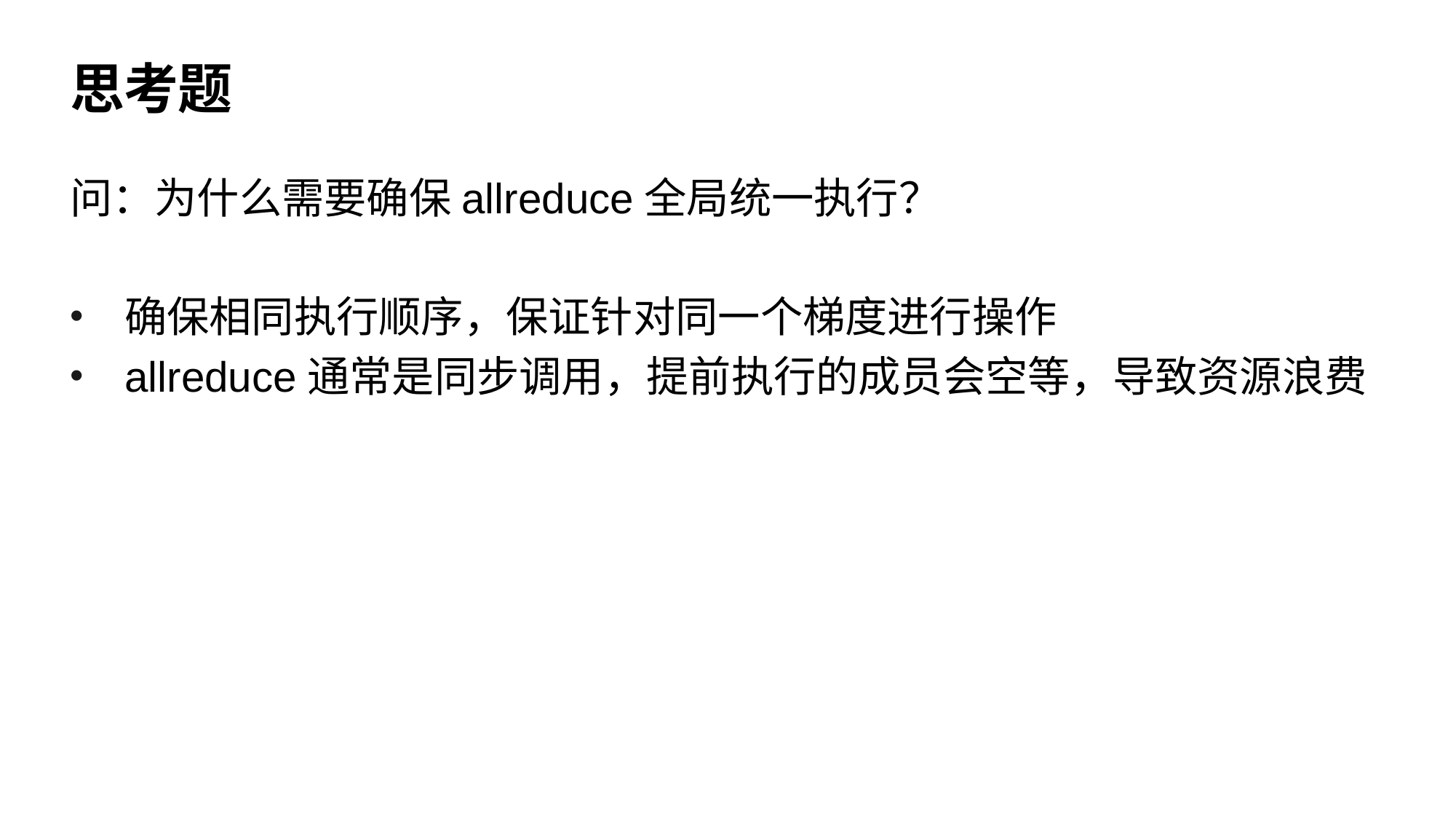

# 思考题
问：为什么需要确保allreduce全局统一执行？

确保相同执行顺序，保证针对同一个梯度进行操作
allreduce通常是同步调用，提前执行的成员会空等，导致资源浪费